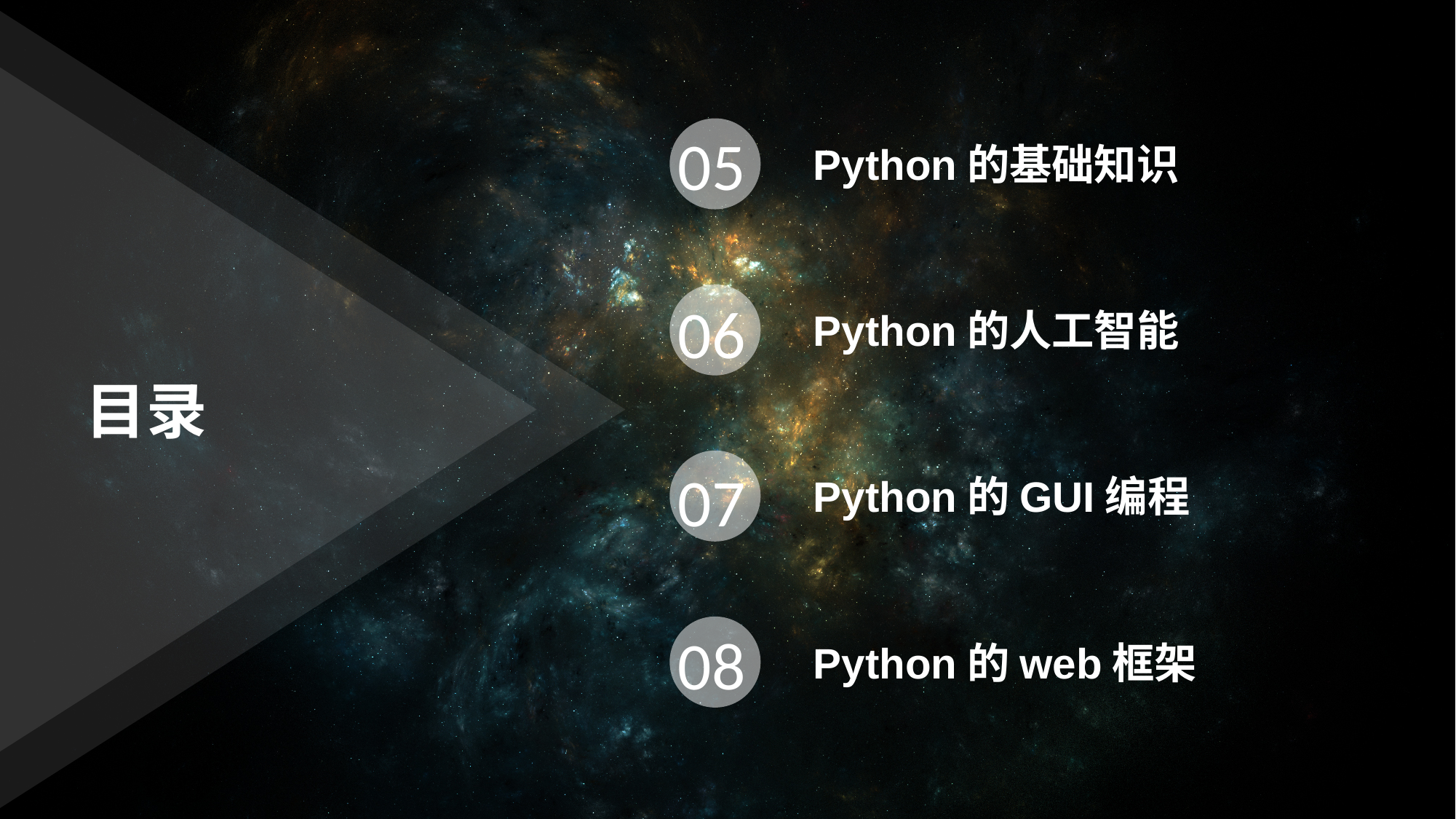

05

Python的基础知识

06
Python的人工智能
目录

07
Python的GUI编程

08
Python的web框架